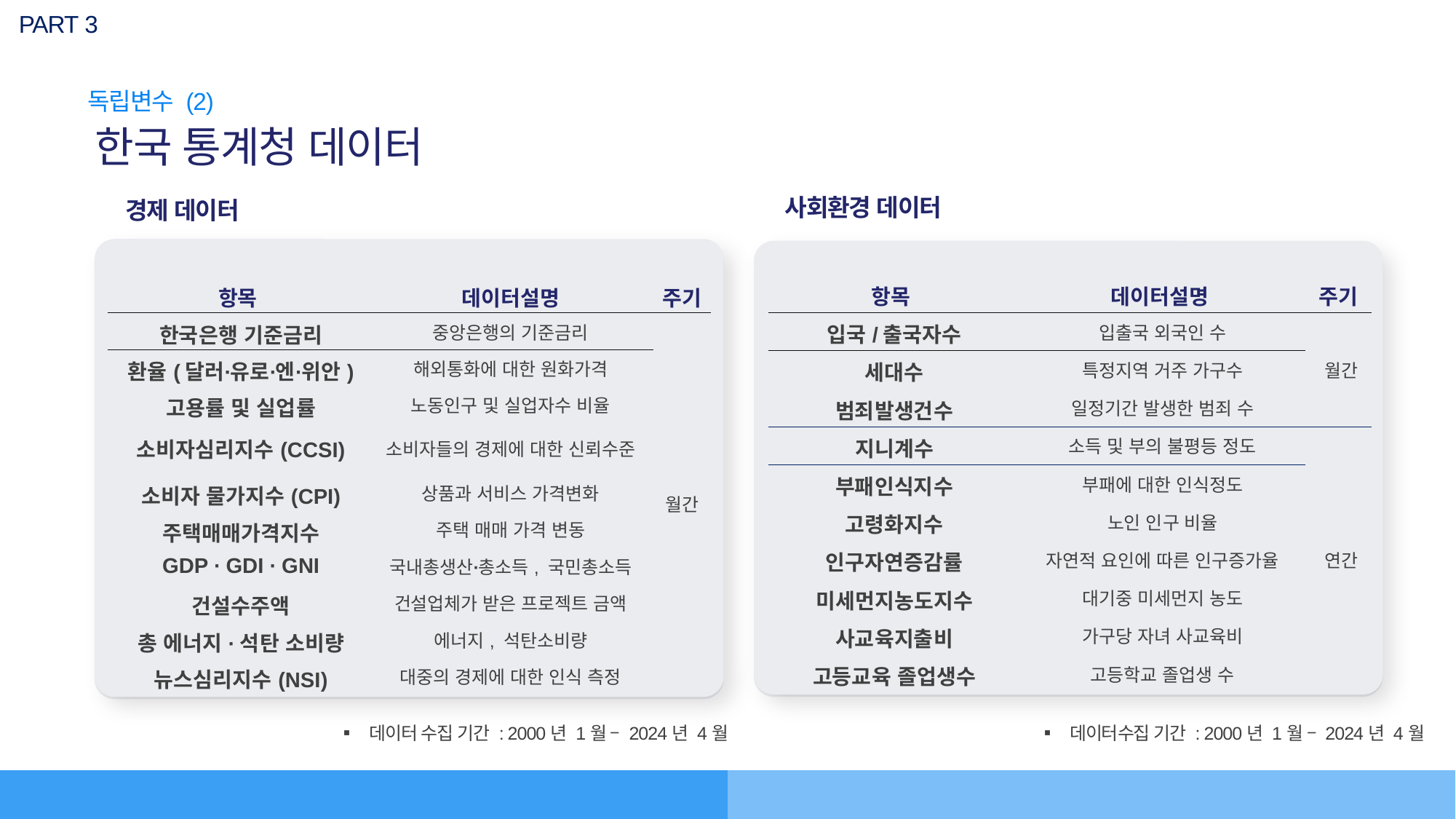

PART 3
독립변수 (2)
한국 통계청 데이터
사회환경 데이터
경제 데이터

| 항목 | 데이터설명 | 주기 |
| --- | --- | --- |
| 입국/출국자수 | 입출국 외국인 수 | 월간 |
| 세대수 | 특정지역 거주 가구수 |  |
| 범죄발생건수 | 일정기간 발생한 범죄 수 |  |
| 지니계수 | 소득 및 부의 불평등 정도 | 연간 |
| 부패인식지수 | 부패에 대한 인식정도 |  |
| 고령화지수 | 노인 인구 비율 |  |
| 인구자연증감률 | 자연적 요인에 따른 인구증가율 |  |
| 미세먼지농도지수 | 대기중 미세먼지 농도 |  |
| 사교육지출비 | 가구당 자녀 사교육비 |  |
| 고등교육 졸업생수 | 고등학교 졸업생 수 |  |
| 항목 | 데이터설명 | 주기 |
| --- | --- | --- |
| 한국은행 기준금리 | 중앙은행의 기준금리 | 월간 |
| 환율(달러∙유로∙엔∙위안) | 해외통화에 대한 원화가격 |  |
| 고용률 및 실업률 | 노동인구 및 실업자수 비율 |  |
| 소비자심리지수(CCSI) | 소비자들의 경제에 대한 신뢰수준 |  |
| 소비자 물가지수(CPI) | 상품과 서비스 가격변화 |  |
| 주택매매가격지수 | 주택 매매 가격 변동 |  |
| GDP ∙ GDI ∙ GNI | 국내총생산∙총소득, 국민총소득 |  |
| 건설수주액 | 건설업체가 받은 프로젝트 금액 |  |
| 총 에너지 ∙ 석탄 소비량 | 에너지, 석탄소비량 |  |
| 뉴스심리지수(NSI) | 대중의 경제에 대한 인식 측정 |  |
▪︎  데이터 수집 기간 : 2000년 1월 – 2024년 4월
▪︎  데이터수집 기간 : 2000년 1월 – 2024년 4월